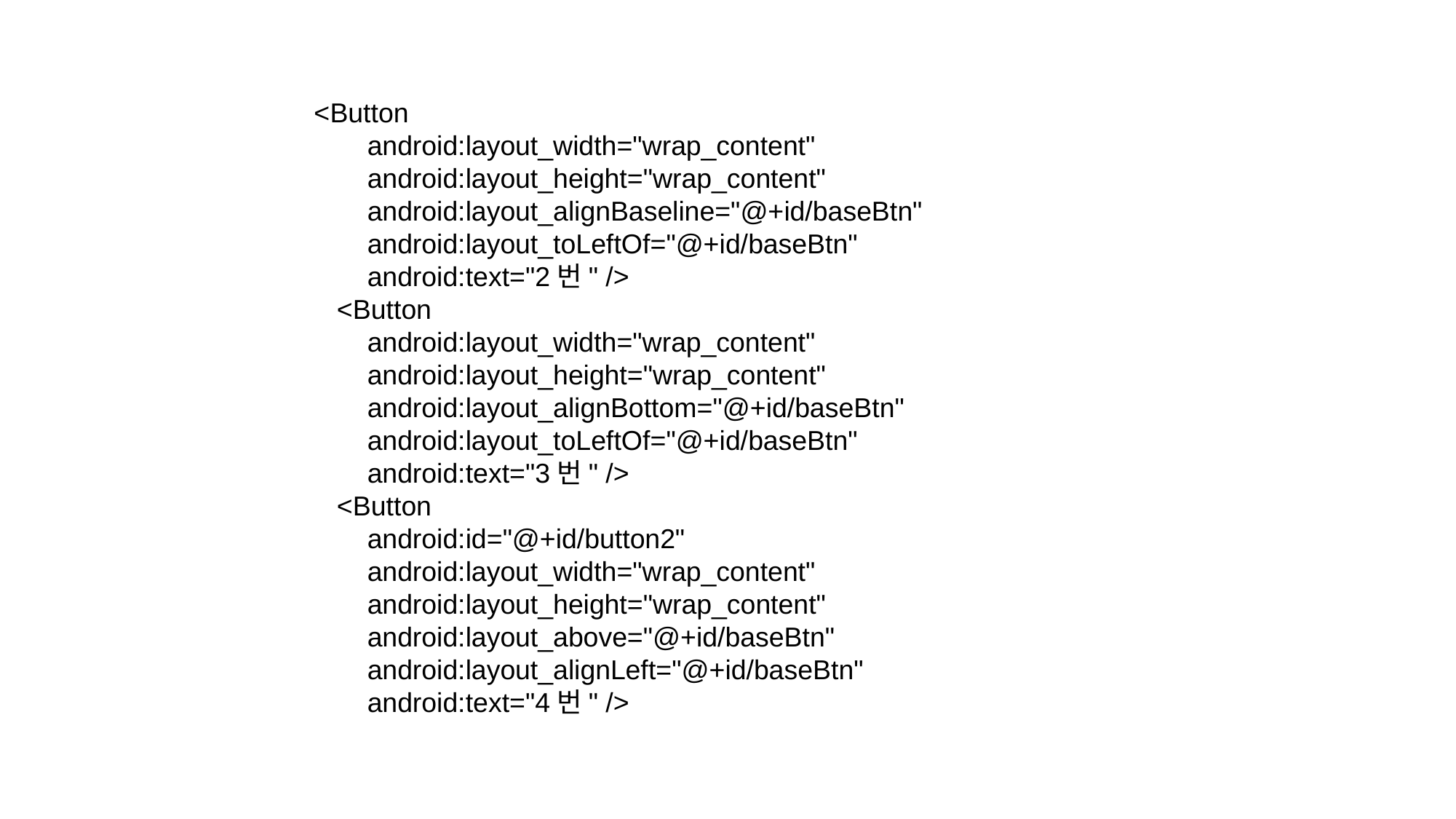

<Button
        android:layout_width="wrap_content"
        android:layout_height="wrap_content"
        android:layout_alignBaseline="@+id/baseBtn"
        android:layout_toLeftOf="@+id/baseBtn"
        android:text="2번" />
    <Button
        android:layout_width="wrap_content"
        android:layout_height="wrap_content"
        android:layout_alignBottom="@+id/baseBtn"
        android:layout_toLeftOf="@+id/baseBtn"
        android:text="3번" />
    <Button
        android:id="@+id/button2"
        android:layout_width="wrap_content"
        android:layout_height="wrap_content"
        android:layout_above="@+id/baseBtn"
        android:layout_alignLeft="@+id/baseBtn"
        android:text="4번" />